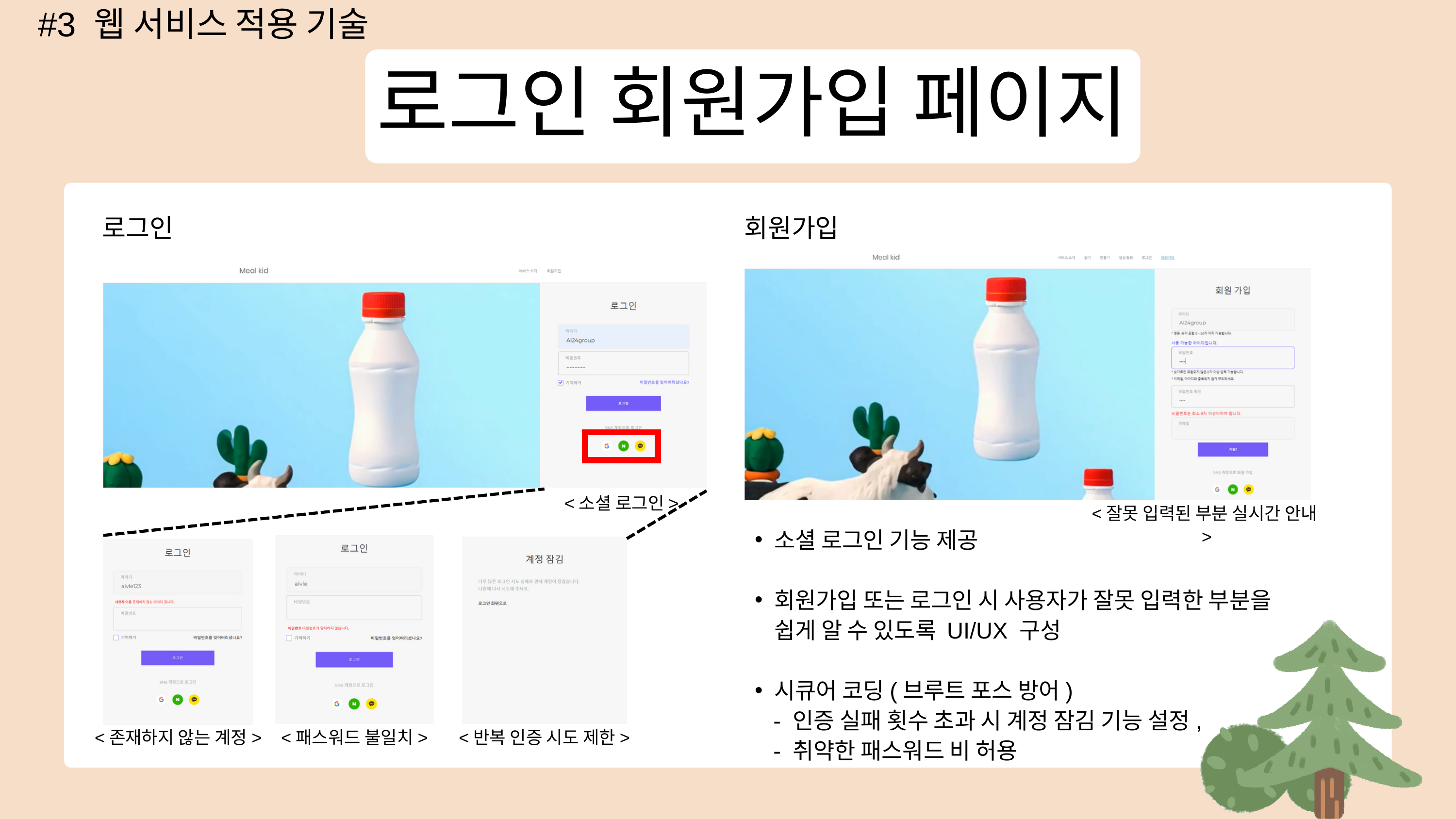

#3 웹 서비스 적용 기술

로그인 회원가입 페이지

로그인

회원가입

<소셜 로그인>

<잘못 입력된 부분 실시간 안내>
소셜 로그인 기능 제공

회원가입 또는 로그인 시 사용자가 잘못 입력한 부분을 쉽게 알 수 있도록 UI/UX 구성

시큐어 코딩(브루트 포스 방어)
      - 인증 실패 횟수 초과 시 계정 잠김 기능 설정,
      - 취약한 패스워드 비 허용

<존재하지 않는 계정>
<패스워드 불일치>
<반복 인증 시도 제한>